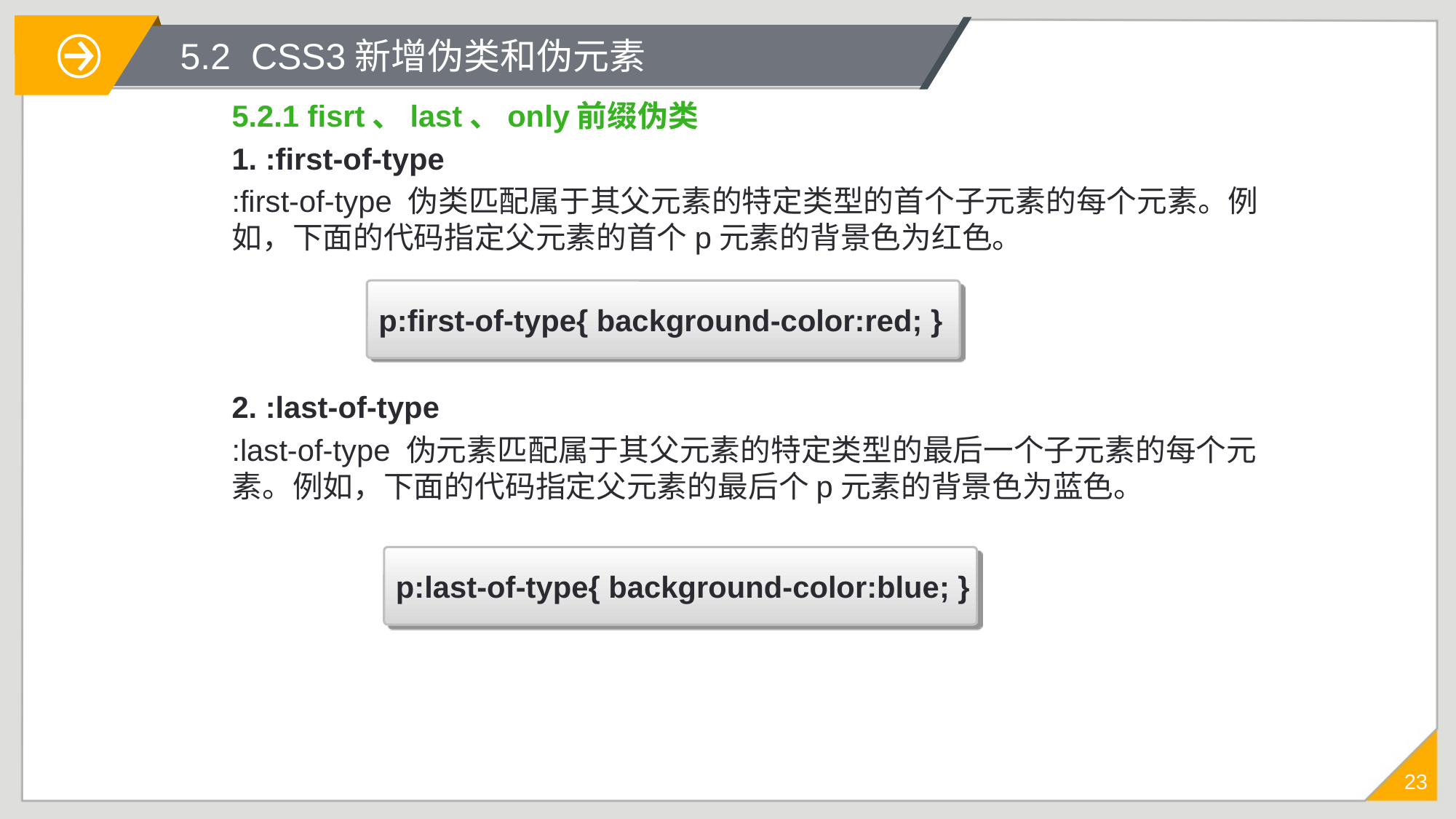

# 5.2  CSS3新增伪类和伪元素
5.2.1 fisrt、last、only前缀伪类
1. :first-of-type
:first-of-type 伪类匹配属于其父元素的特定类型的首个子元素的每个元素。例如，下面的代码指定父元素的首个p元素的背景色为红色。

2. :last-of-type
:last-of-type 伪元素匹配属于其父元素的特定类型的最后一个子元素的每个元素。例如，下面的代码指定父元素的最后个p元素的背景色为蓝色。

p:first-of-type{ background-color:red; }
p:last-of-type{ background-color:blue; }